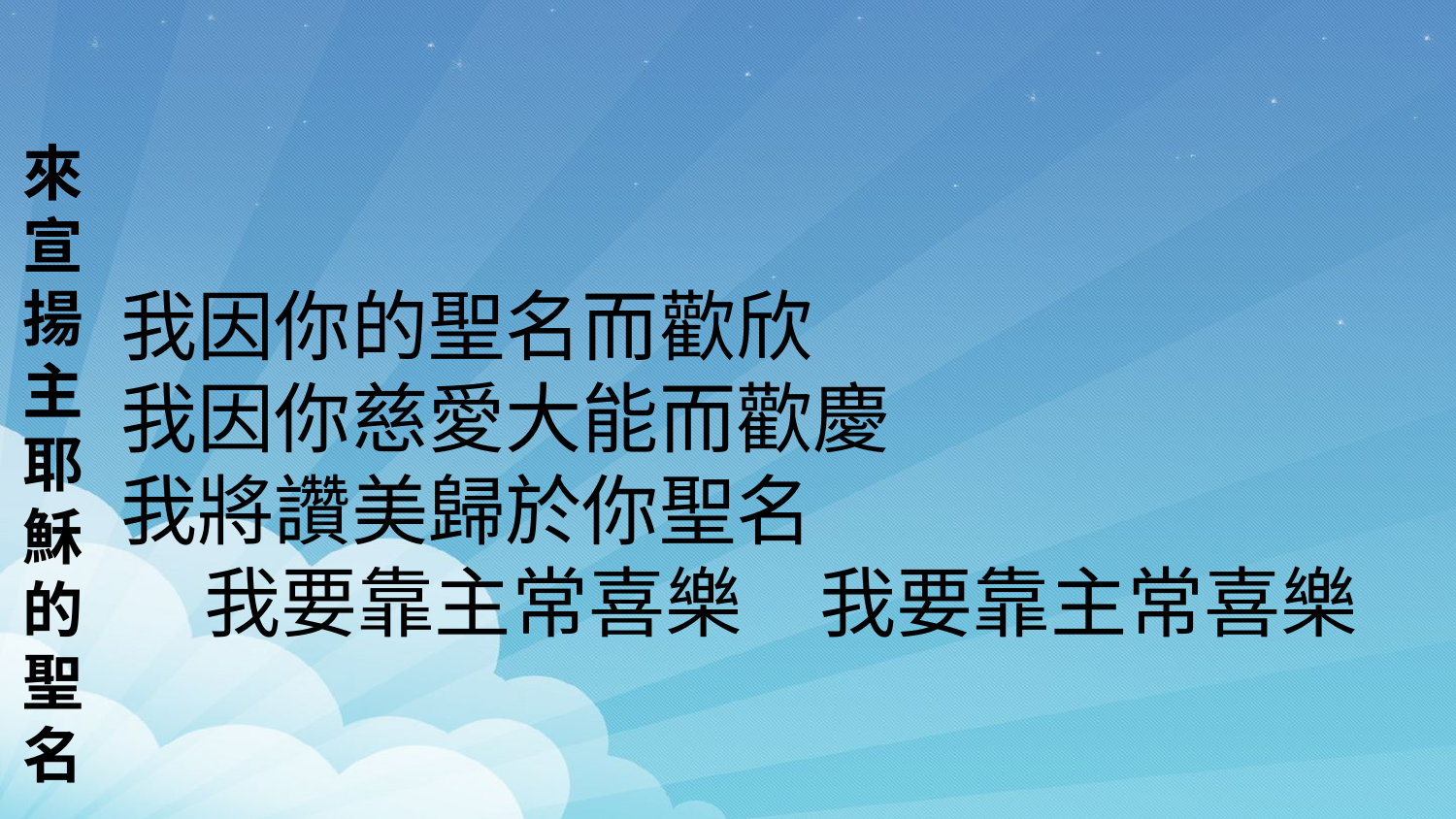

來宣揚主耶穌的聖名
我因你的聖名而歡欣
我因你慈愛大能而歡慶
我將讚美歸於你聖名
我要靠主常喜樂　我要靠主常喜樂